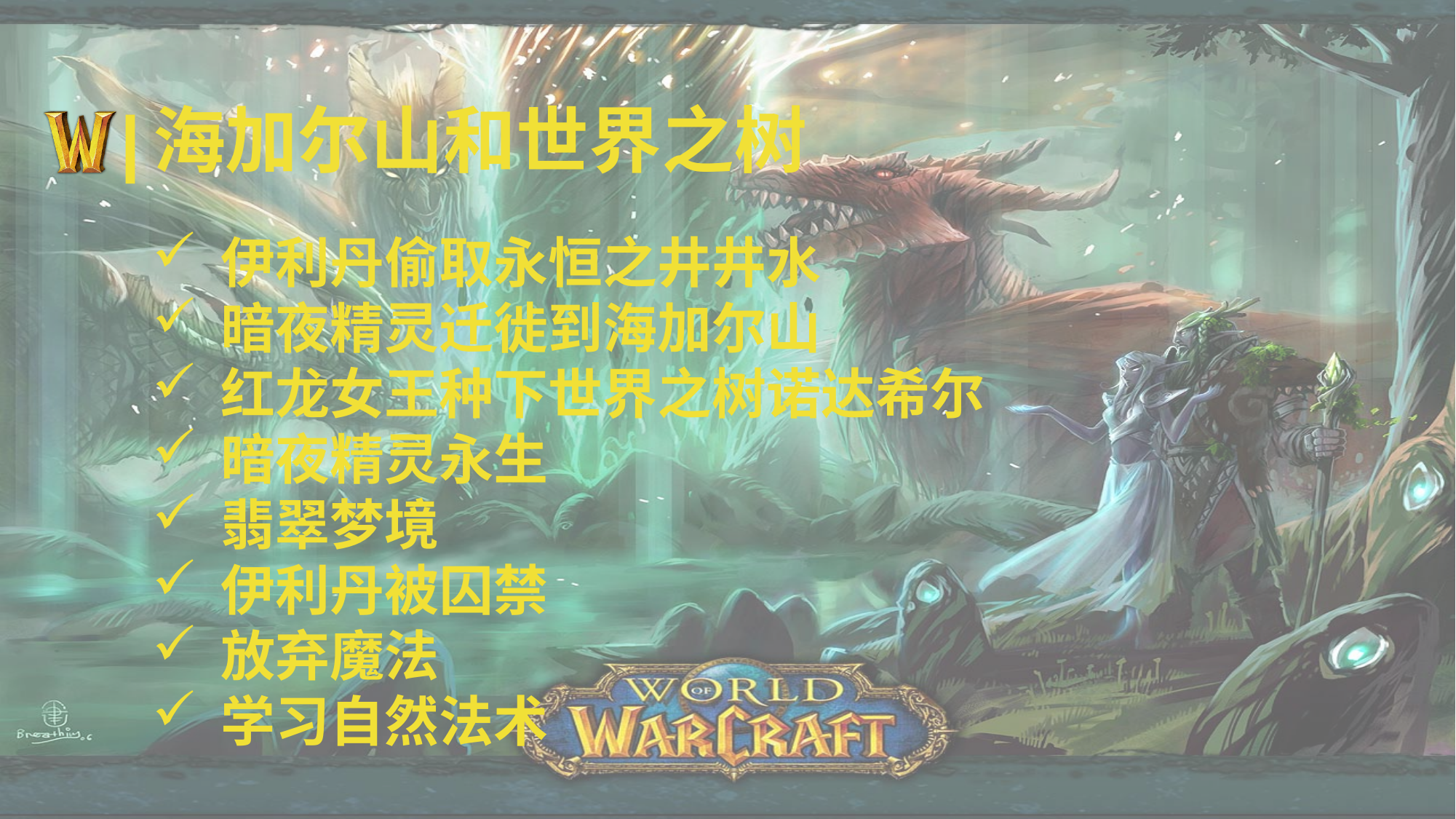

# 海加尔山和世界之树
伊利丹偷取永恒之井井水
暗夜精灵迁徙到海加尔山
红龙女王种下世界之树诺达希尔
暗夜精灵永生
翡翠梦境
伊利丹被囚禁
放弃魔法
学习自然法术